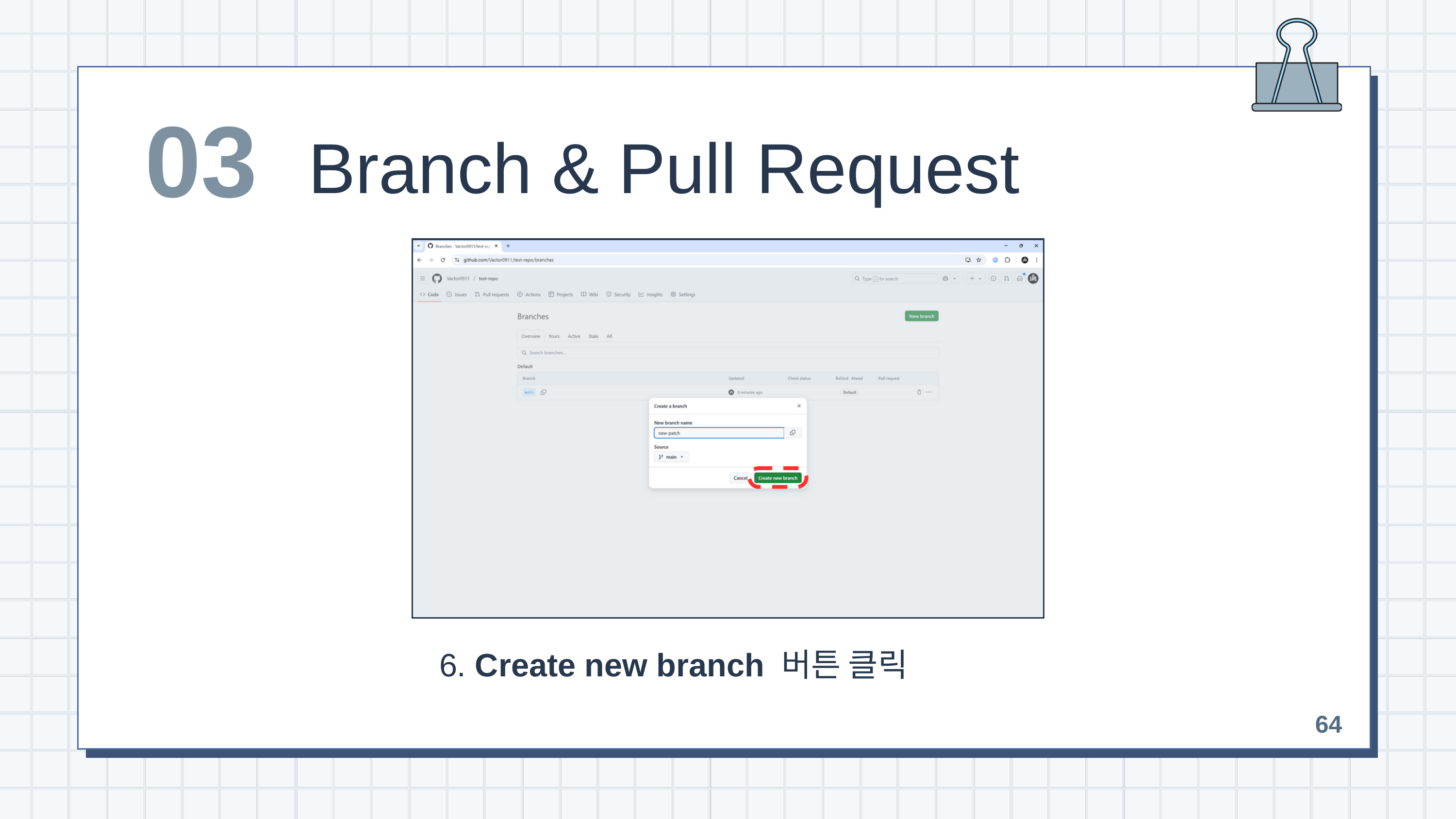

03
Branch & Pull Request

   6. Create new branch 버튼 클릭
64